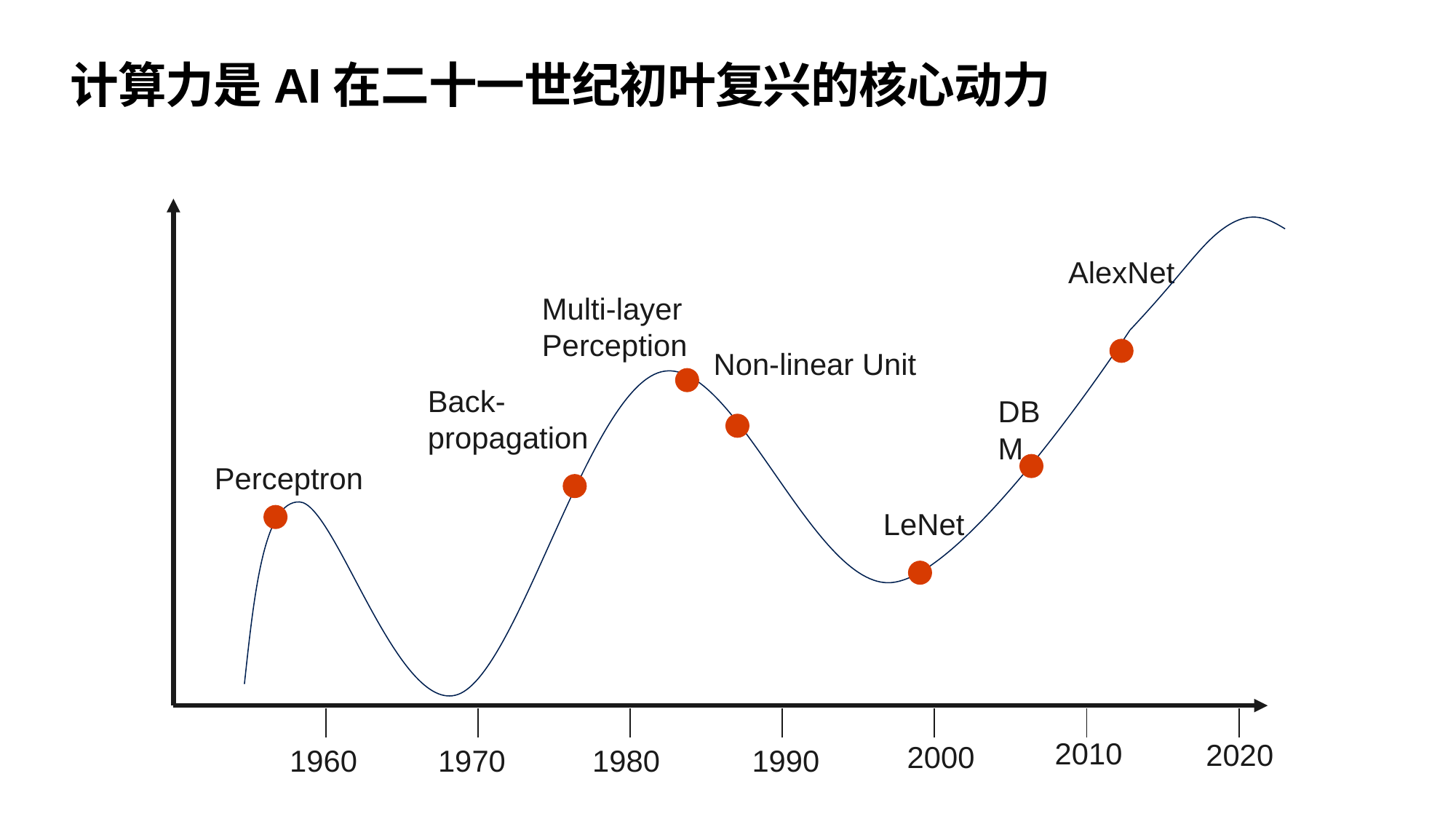

# 计算力是AI在二十一世纪初叶复兴的核心动力

AlexNet
Multi-layer
Perception

Non-linear Unit

Back-propagation
DBM

Perceptron

LeNet

|  |  |  |  |  |  |  |
| --- | --- | --- | --- | --- | --- | --- |
2010
2020
2000
1990
1980
1960
1970